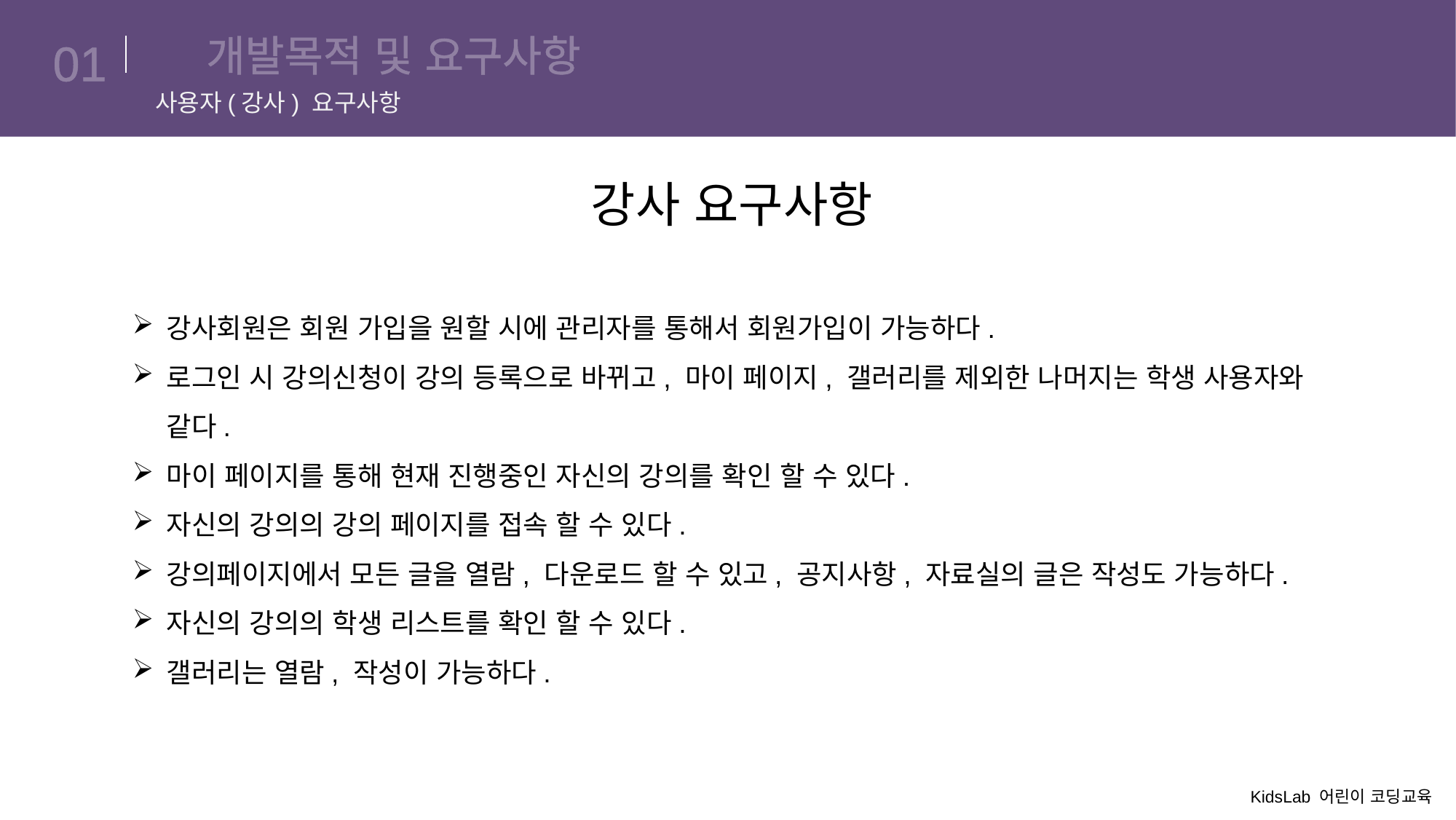

# 개발목적 및 요구사항
01
사용자(강사) 요구사항
강사 요구사항
강사회원은 회원 가입을 원할 시에 관리자를 통해서 회원가입이 가능하다.
로그인 시 강의신청이 강의 등록으로 바뀌고, 마이 페이지, 갤러리를 제외한 나머지는 학생 사용자와 같다.
마이 페이지를 통해 현재 진행중인 자신의 강의를 확인 할 수 있다.
자신의 강의의 강의 페이지를 접속 할 수 있다.
강의페이지에서 모든 글을 열람, 다운로드 할 수 있고, 공지사항, 자료실의 글은 작성도 가능하다.
자신의 강의의 학생 리스트를 확인 할 수 있다.
갤러리는 열람, 작성이 가능하다.